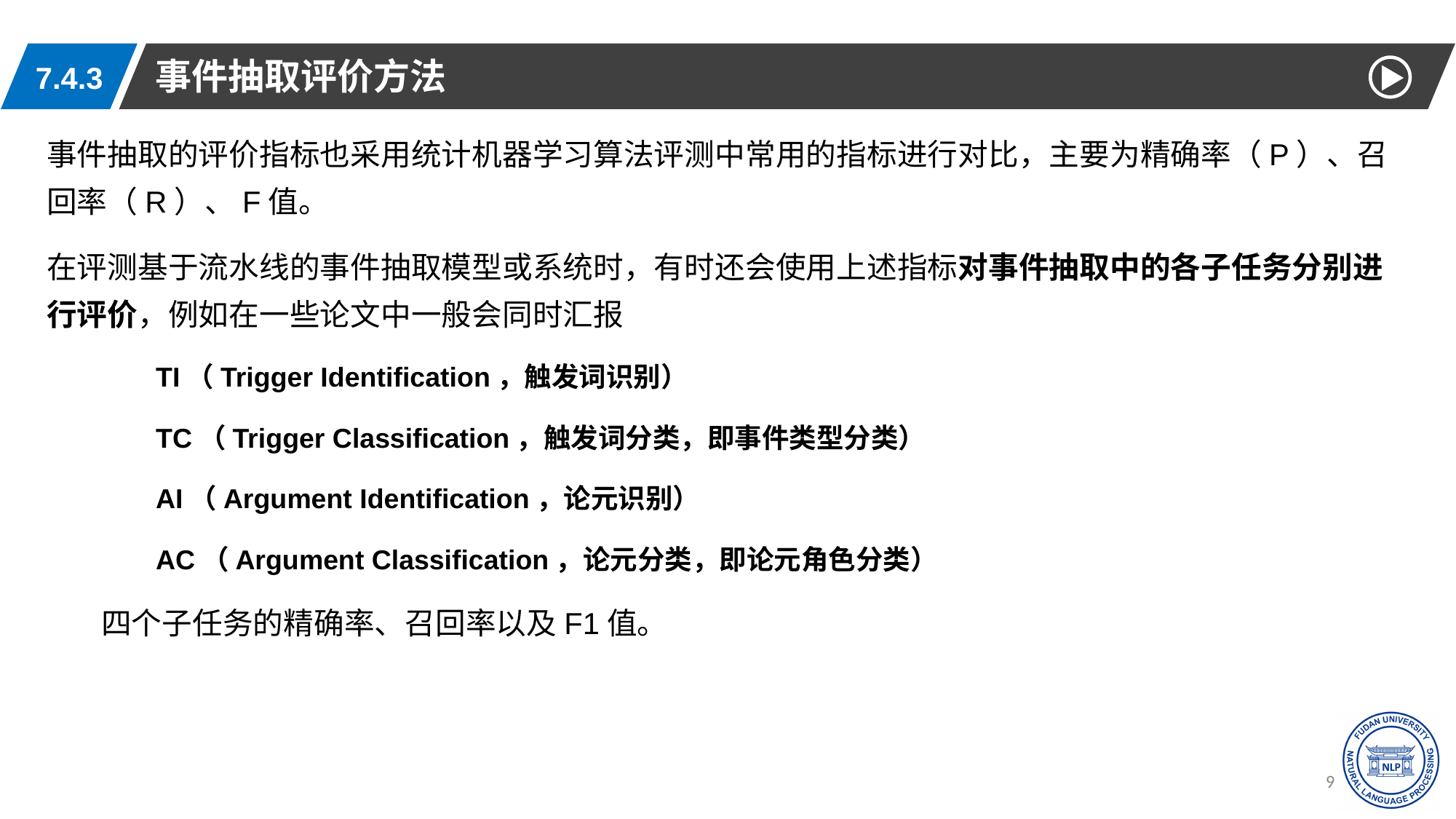

事件抽取评价方法
7.4.3

事件抽取的评价指标也采用统计机器学习算法评测中常用的指标进行对比，主要为精确率（P）、召回率（R）、F值。
在评测基于流水线的事件抽取模型或系统时，有时还会使用上述指标对事件抽取中的各子任务分别进行评价，例如在一些论文中一般会同时汇报
TI（Trigger Identification，触发词识别）
TC（Trigger Classification，触发词分类，即事件类型分类）
AI（Argument Identification，论元识别）
AC（Argument Classification，论元分类，即论元角色分类）
四个子任务的精确率、召回率以及F1值。
97